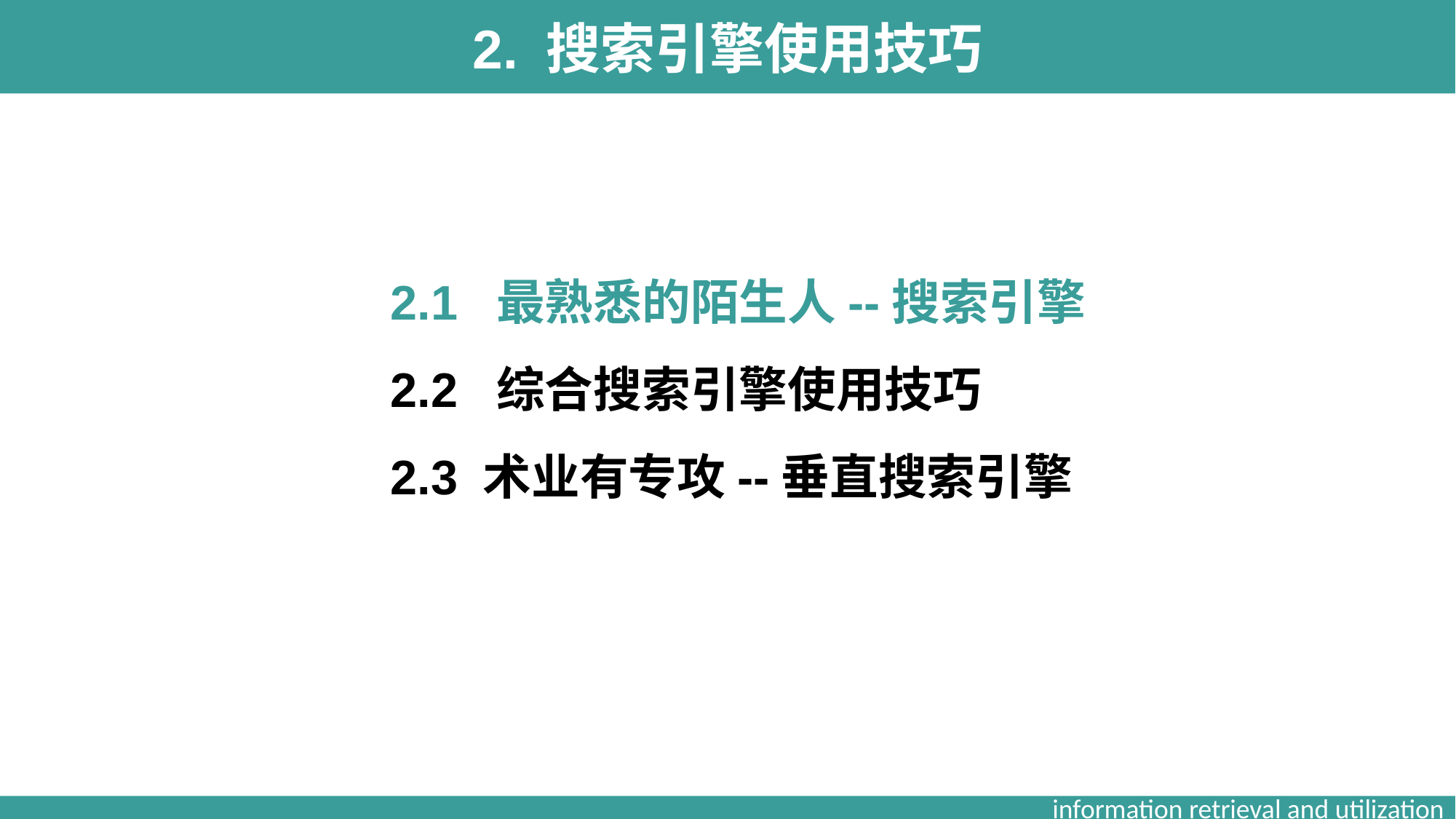

2. 搜索引擎使用技巧
2.1  最熟悉的陌生人--搜索引擎
2.2  综合搜索引擎使用技巧
2.3 术业有专攻--垂直搜索引擎

information retrieval and utilization